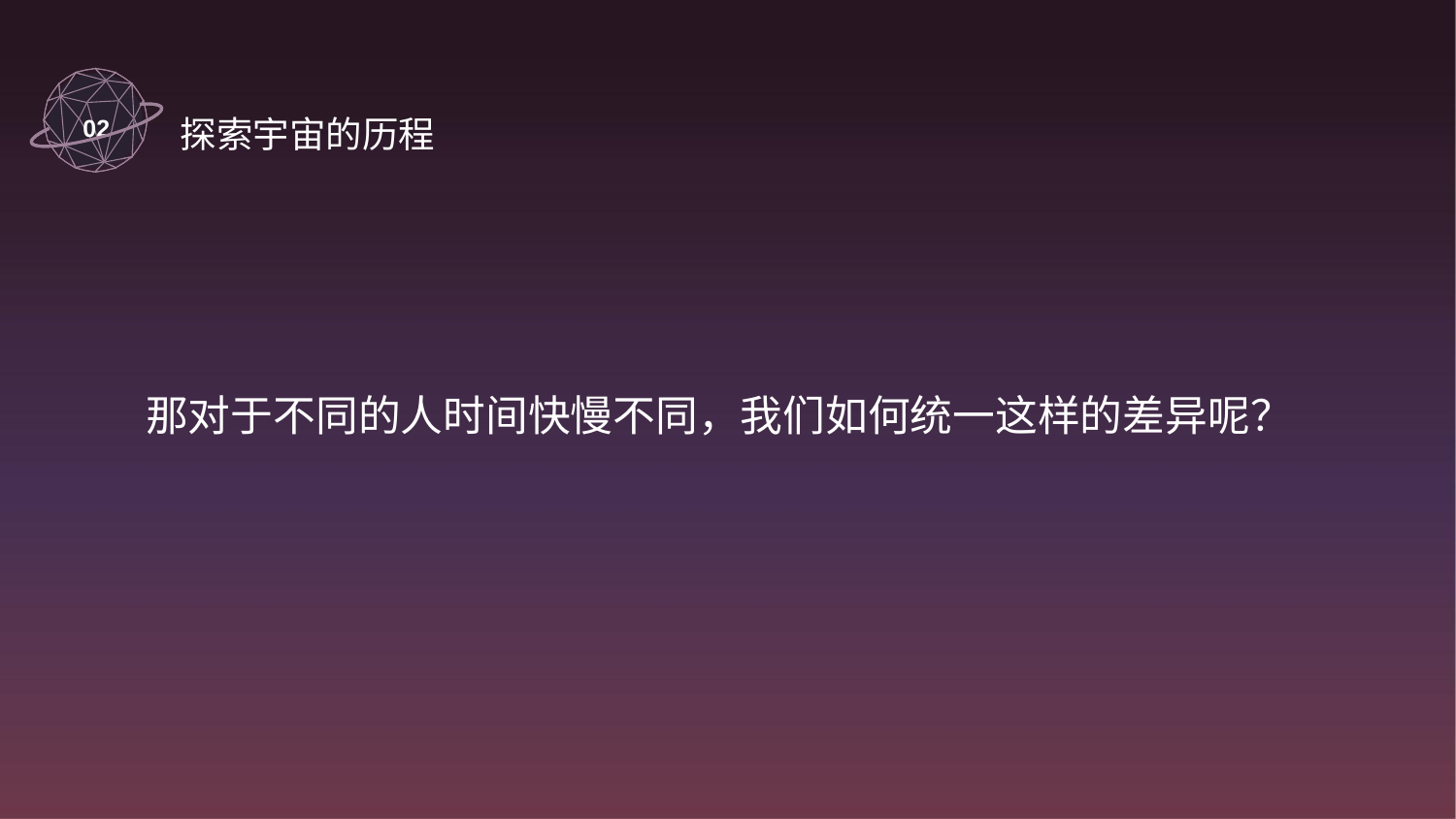

03

02

探索宇宙的历程

那对于不同的人时间快慢不同，我们如何统一这样的差异呢？